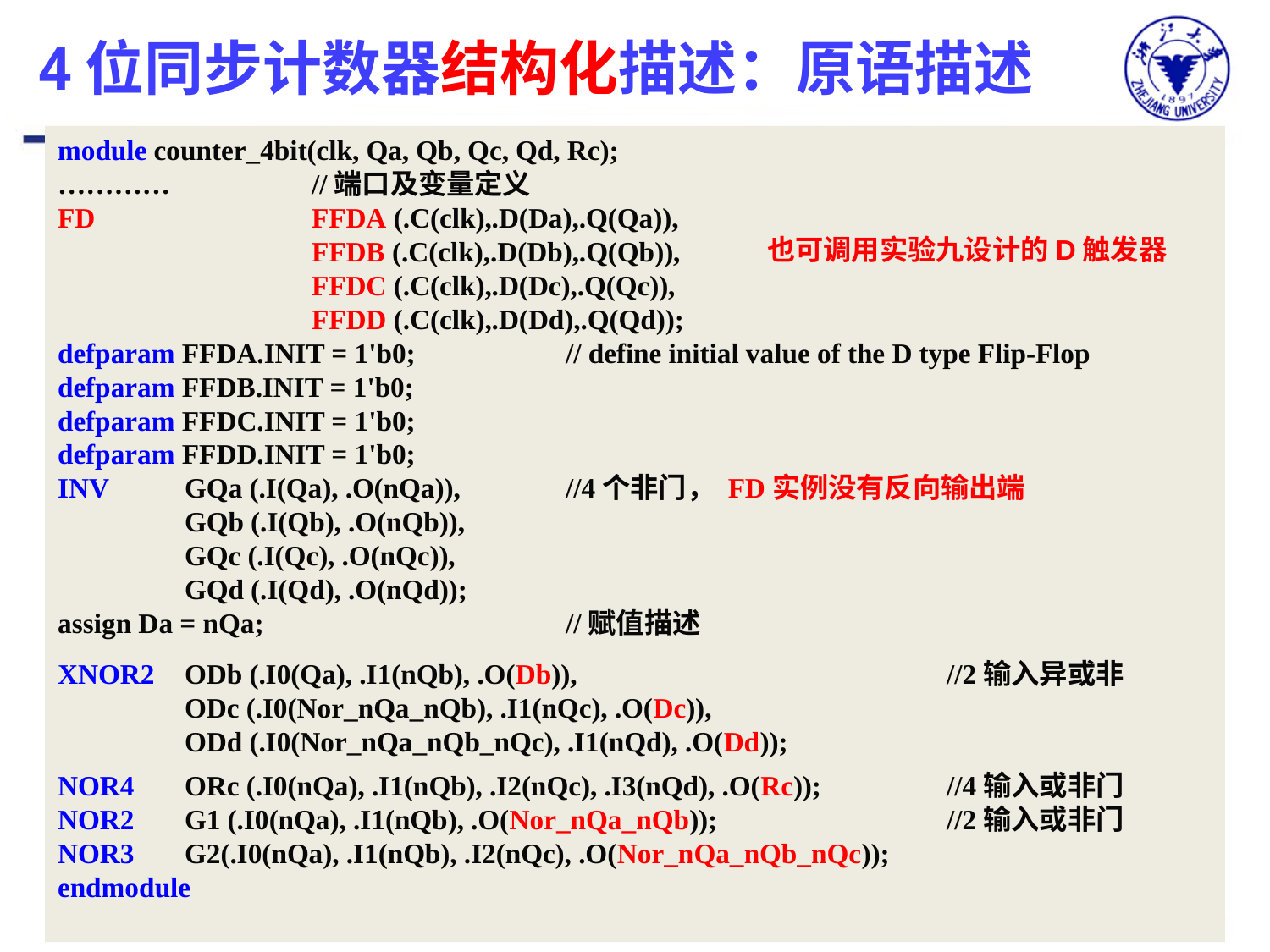

# 4位同步计数器结构化描述：原语描述
module counter_4bit(clk, Qa, Qb, Qc, Qd, Rc);
…………		//端口及变量定义
FD		FFDA (.C(clk),.D(Da),.Q(Qa)),
		FFDB (.C(clk),.D(Db),.Q(Qb)),
		FFDC (.C(clk),.D(Dc),.Q(Qc)),
		FFDD (.C(clk),.D(Dd),.Q(Qd));
defparam FFDA.INIT = 1'b0;		// define initial value of the D type Flip-Flop
defparam FFDB.INIT = 1'b0;
defparam FFDC.INIT = 1'b0;
defparam FFDD.INIT = 1'b0;
INV	GQa (.I(Qa), .O(nQa)),	//4个非门， FD实例没有反向输出端
	GQb (.I(Qb), .O(nQb)),
	GQc (.I(Qc), .O(nQc)),
	GQd (.I(Qd), .O(nQd));
assign Da = nQa;			//赋值描述

XNOR2	ODb (.I0(Qa), .I1(nQb), .O(Db)),			//2输入异或非
	ODc (.I0(Nor_nQa_nQb), .I1(nQc), .O(Dc)),
	ODd (.I0(Nor_nQa_nQb_nQc), .I1(nQd), .O(Dd));

NOR4	ORc (.I0(nQa), .I1(nQb), .I2(nQc), .I3(nQd), .O(Rc)); 	//4输入或非门
NOR2	G1 (.I0(nQa), .I1(nQb), .O(Nor_nQa_nQb));		//2输入或非门
NOR3	G2(.I0(nQa), .I1(nQb), .I2(nQc), .O(Nor_nQa_nQb_nQc));
endmodule
也可调用实验九设计的D触发器